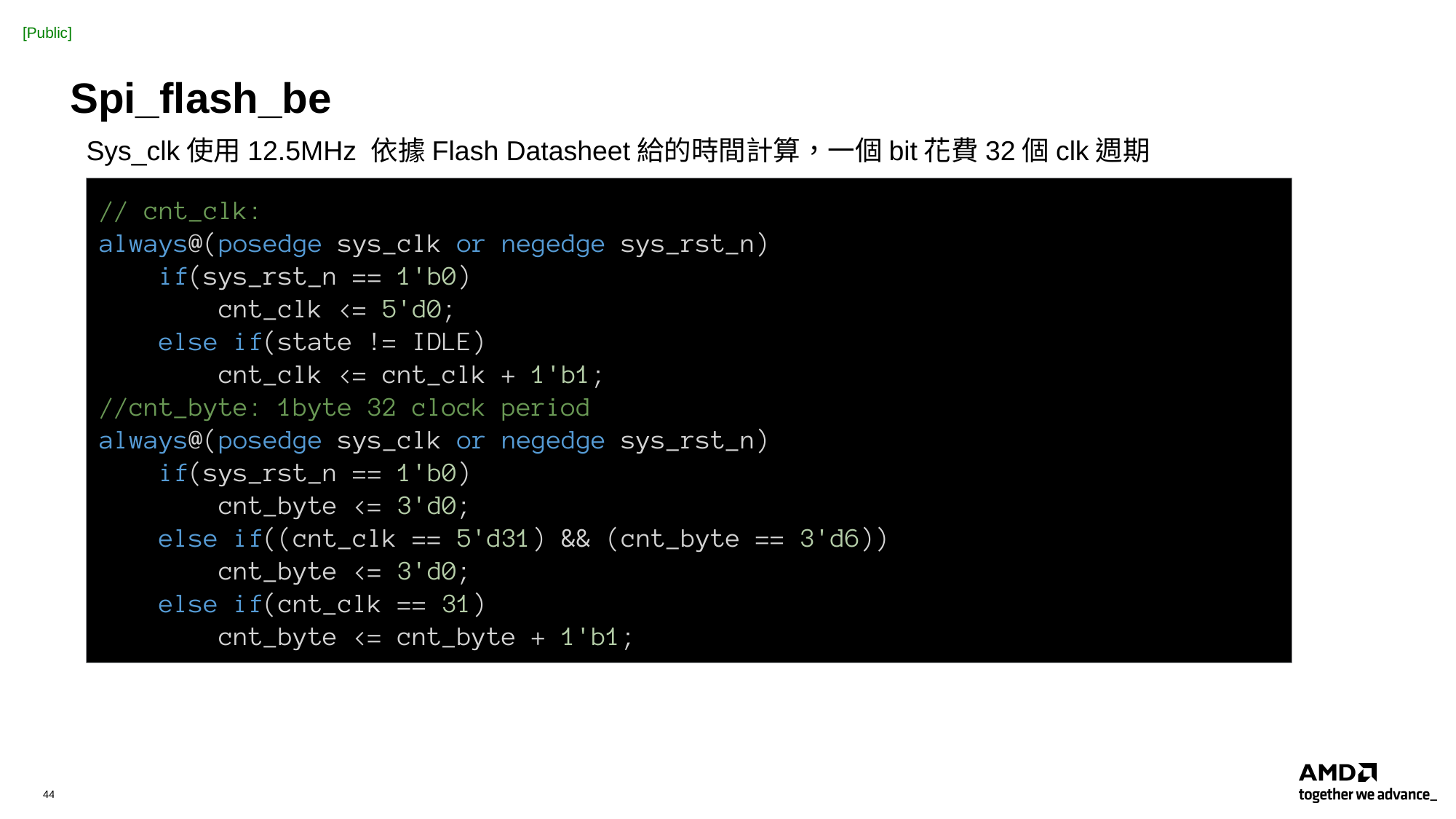

# Spi_flash_be
Sys_clk使用12.5MHz 依據Flash Datasheet給的時間計算，一個bit花費32個clk週期

// cnt_clk:
always@(posedge sys_clk or negedge sys_rst_n)
    if(sys_rst_n == 1'b0)
        cnt_clk <= 5'd0;
    else if(state != IDLE)
        cnt_clk <= cnt_clk + 1'b1;
//cnt_byte: 1byte 32 clock period
always@(posedge sys_clk or negedge sys_rst_n)
    if(sys_rst_n == 1'b0)
        cnt_byte <= 3'd0;
    else if((cnt_clk == 5'd31) && (cnt_byte == 3'd6))
        cnt_byte <= 3'd0;
    else if(cnt_clk == 31)
        cnt_byte <= cnt_byte + 1'b1;